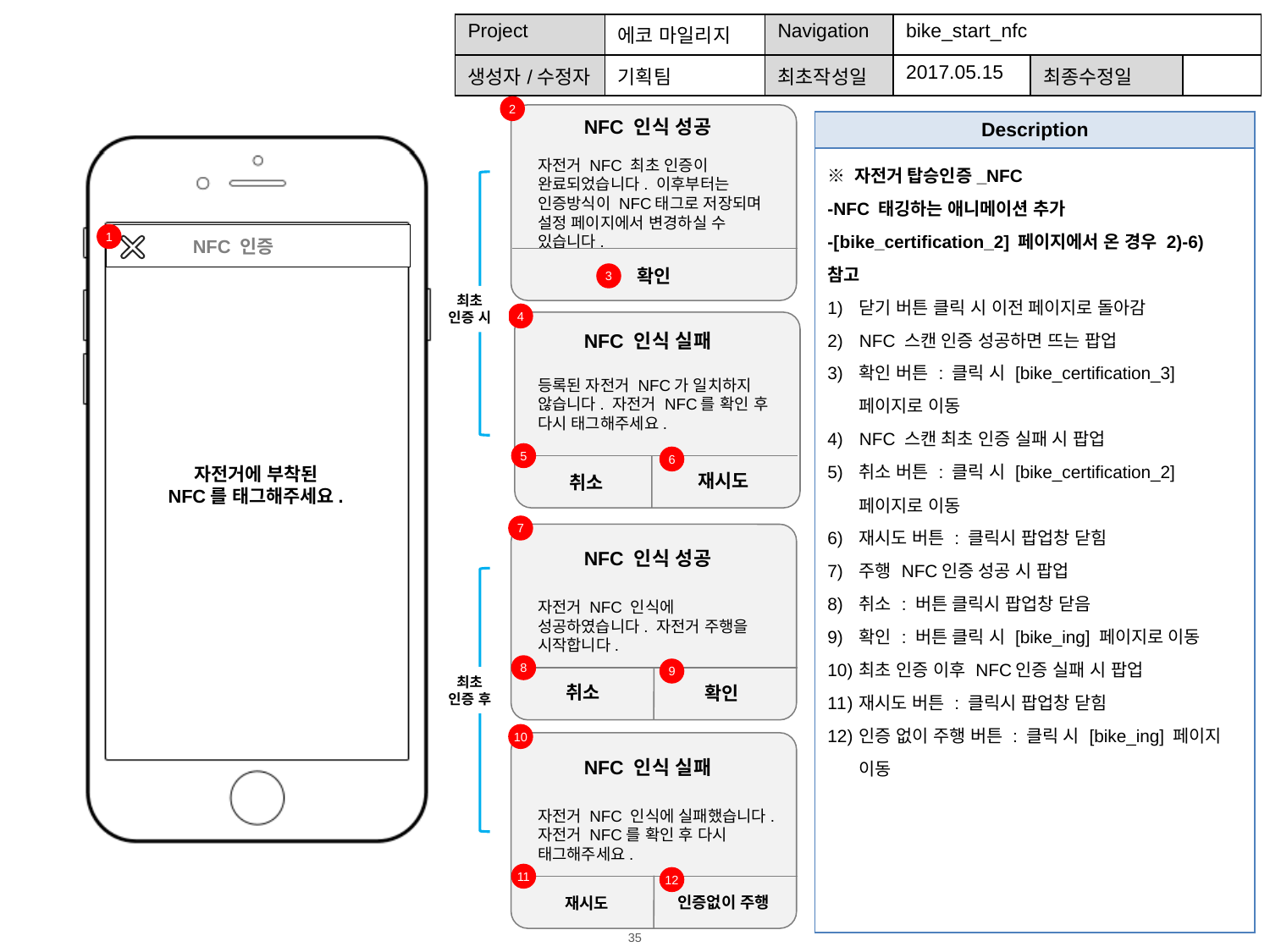

| Project | 에코 마일리지 | Navigation | bike\_start\_nfc |  |  |
| --- | --- | --- | --- | --- | --- |
| 생성자/수정자 | 기획팀 | 최초작성일 | 2017.05.15 | 최종수정일 |  |
2

NFC 인식 성공
| Description |
| --- |
| ※ 자전거 탑승인증\_NFC -NFC 태깅하는 애니메이션 추가 -[bike\_certification\_2] 페이지에서 온 경우 2)-6) 참고 닫기 버튼 클릭 시 이전 페이지로 돌아감 NFC 스캔 인증 성공하면 뜨는 팝업 확인 버튼 : 클릭 시 [bike\_certification\_3] 페이지로 이동 NFC 스캔 최초 인증 실패 시 팝업 취소 버튼 : 클릭 시 [bike\_certification\_2] 페이지로 이동 재시도 버튼 : 클릭시 팝업창 닫힘 주행 NFC인증 성공 시 팝업 취소 : 버튼 클릭시 팝업창 닫음 확인 : 버튼 클릭 시 [bike\_ing] 페이지로 이동 최초 인증 이후 NFC인증 실패 시 팝업 재시도 버튼 : 클릭시 팝업창 닫힘 인증 없이 주행 버튼 : 클릭 시 [bike\_ing] 페이지 이동 |
자전거 NFC 최초 인증이 완료되었습니다. 이후부터는 인증방식이 NFC태그로 저장되며 설정 페이지에서 변경하실 수 있습니다.

1
               NFC 인증

NFC 인증이
완료되었습니다.
확인
3
최초
인증 시
4

NFC 인식 실패
등록된 자전거 NFC가 일치하지 않습니다. 자전거 NFC를 확인 후 다시 태그해주세요.
5
6
자전거에 부착된
NFC를 태그해주세요.
NFC 인증이
완료되었습니다.
재시도
취소
7

NFC 인식 성공

자전거 NFC 인식에 성공하였습니다. 자전거 주행을 시작합니다.
8
9
최초
인증 후
NFC 인증이
완료되었습니다.
취소
확인
10

NFC 인식 실패
자전거 NFC 인식에 실패했습니다.
자전거 NFC를 확인 후 다시 태그해주세요.
11
12
NFC 인증이
완료되었습니다.
인증없이 주행
재시도